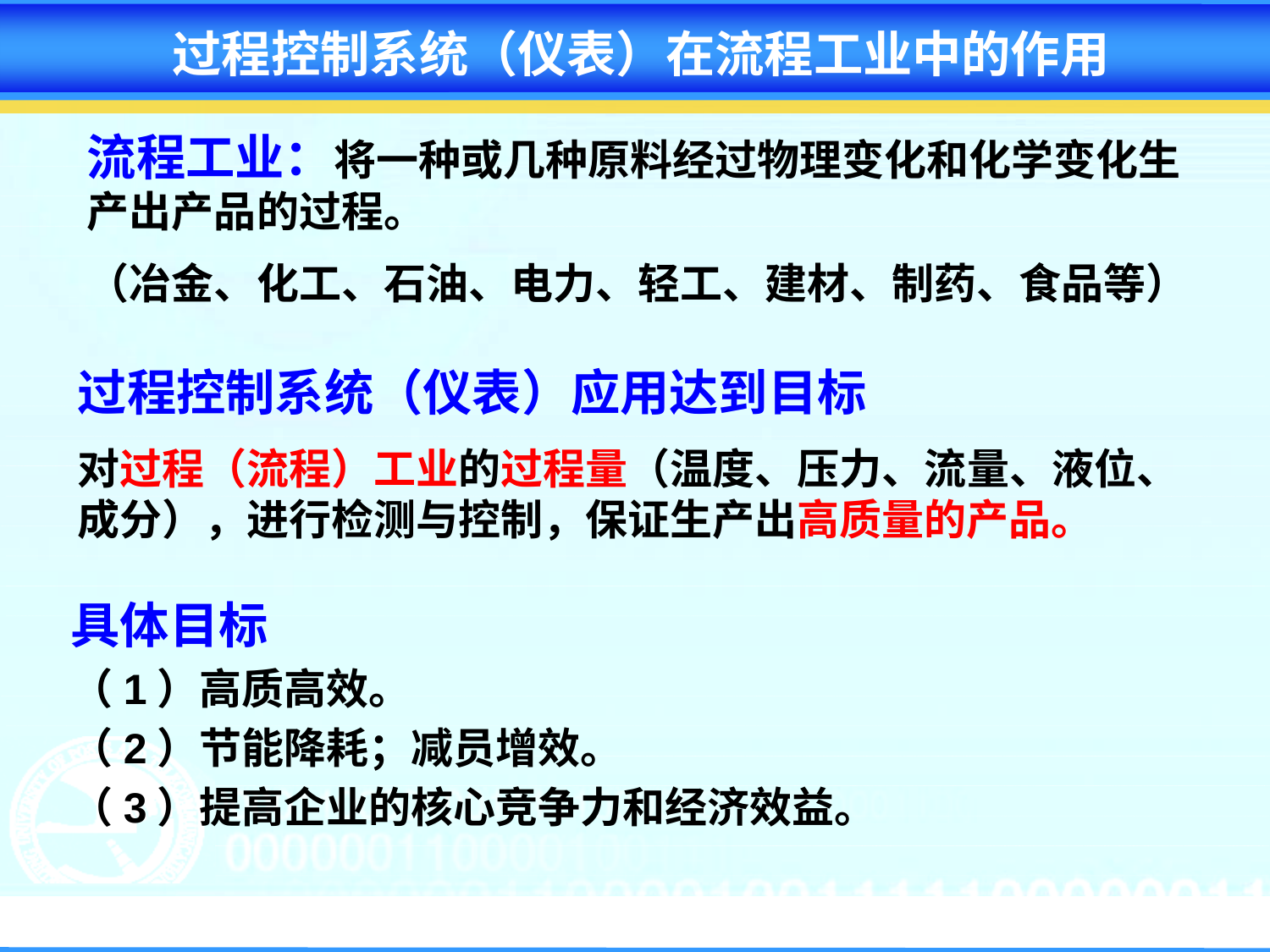

过程控制系统（仪表）在流程工业中的作用
流程工业：将一种或几种原料经过物理变化和化学变化生产出产品的过程。
（冶金、化工、石油、电力、轻工、建材、制药、食品等）
过程控制系统（仪表）应用达到目标
对过程（流程）工业的过程量（温度、压力、流量、液位、成分），进行检测与控制，保证生产出高质量的产品。

具体目标
（1）高质高效。
（2）节能降耗；减员增效。
（3）提高企业的核心竞争力和经济效益。